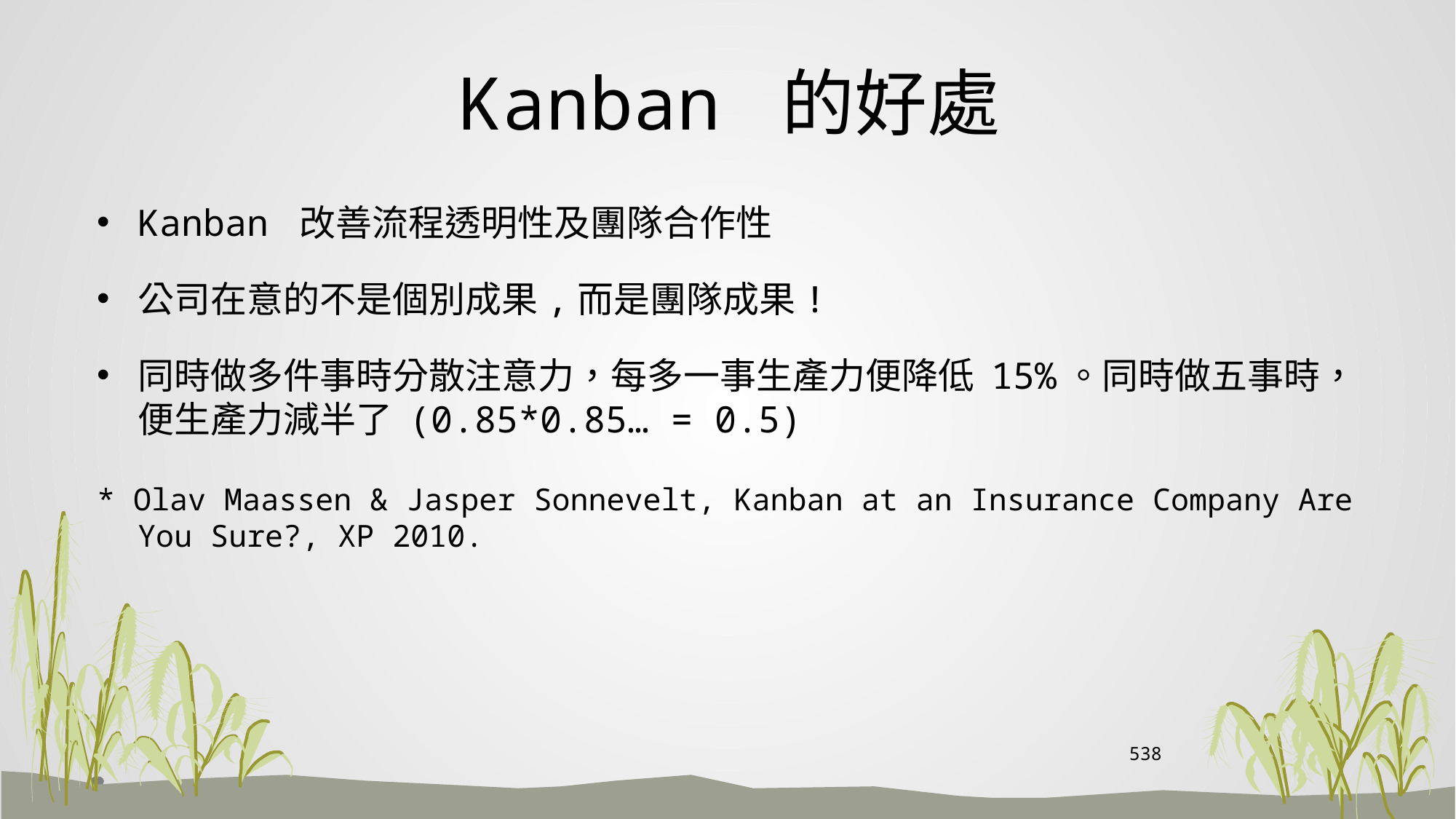

# Kanban 的好處
Kanban 改善流程透明性及團隊合作性

公司在意的不是個別成果,而是團隊成果!

同時做多件事時分散注意力，每多一事生產力便降低 15%。同時做五事時，便生產力減半了 (0.85*0.85… = 0.5)

* Olav Maassen & Jasper Sonnevelt, Kanban at an Insurance Company Are You Sure?, XP 2010.
538